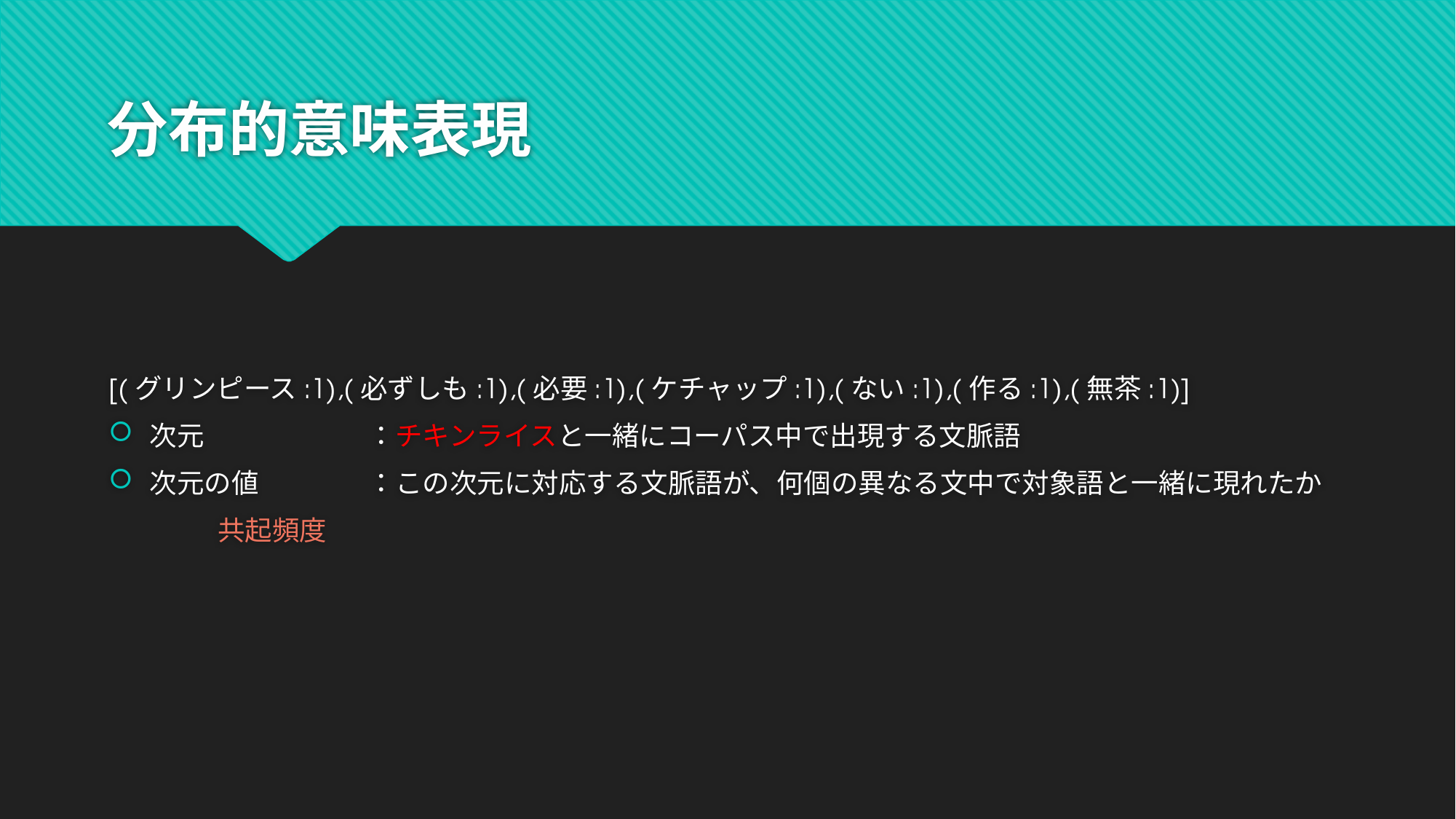

# 分布的意味表現
[(グリンピース:1),(必ずしも:1),(必要:1),(ケチャップ:1),(ない:1),(作る:1),(無茶:1)]
次元		：チキンライスと一緒にコーパス中で出現する文脈語
次元の値	：この次元に対応する文脈語が、何個の異なる文中で対象語と一緒に現れたか
	共起頻度